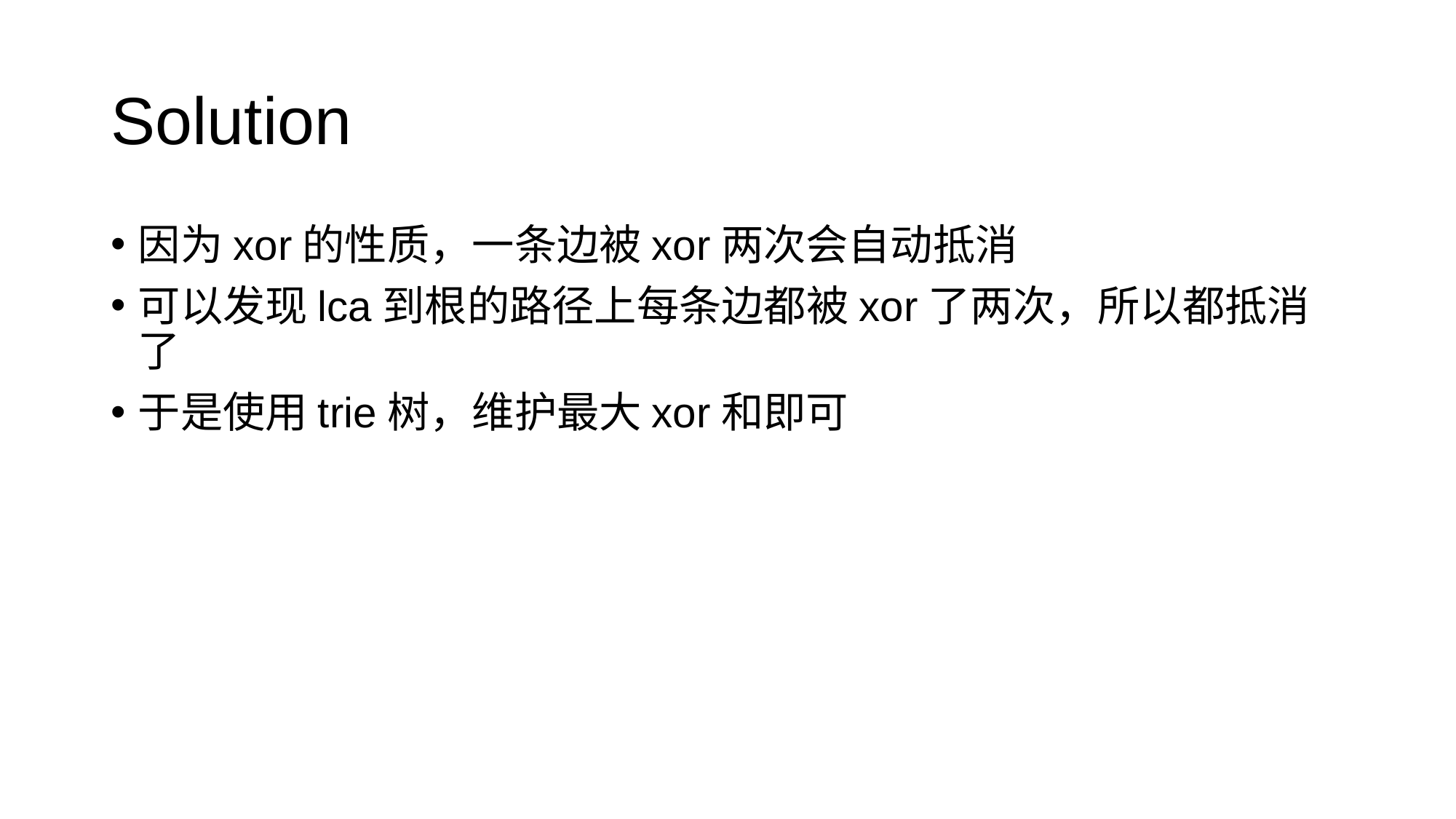

# Solution
因为xor的性质，一条边被xor两次会自动抵消
可以发现lca到根的路径上每条边都被xor了两次，所以都抵消了
于是使用trie树，维护最大xor和即可